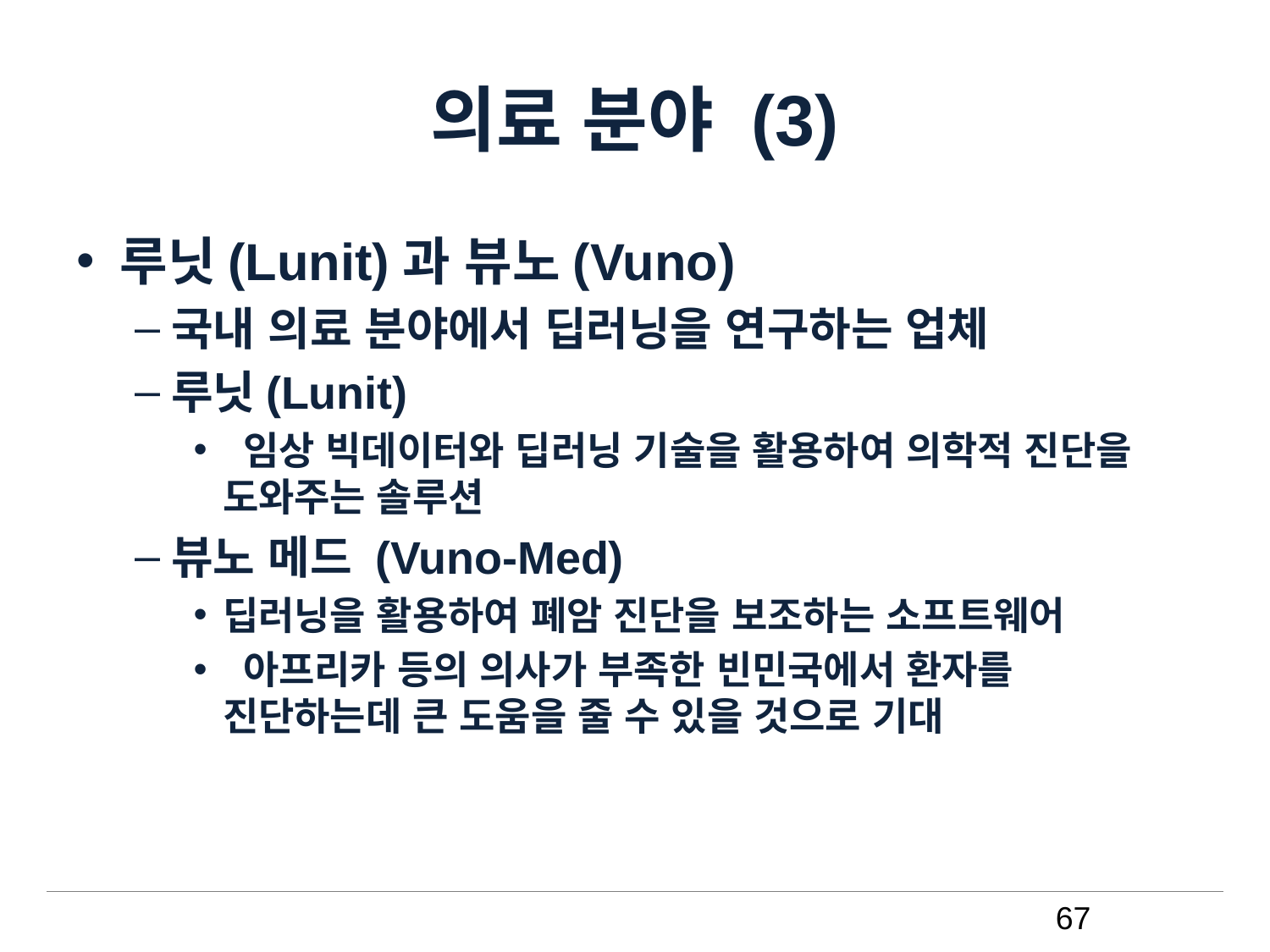

# 의료 분야 (3)
루닛(Lunit)과 뷰노(Vuno)
국내 의료 분야에서 딥러닝을 연구하는 업체
루닛(Lunit)
 임상 빅데이터와 딥러닝 기술을 활용하여 의학적 진단을 도와주는 솔루션
뷰노 메드 (Vuno-Med)
딥러닝을 활용하여 폐암 진단을 보조하는 소프트웨어
 아프리카 등의 의사가 부족한 빈민국에서 환자를 진단하는데 큰 도움을 줄 수 있을 것으로 기대